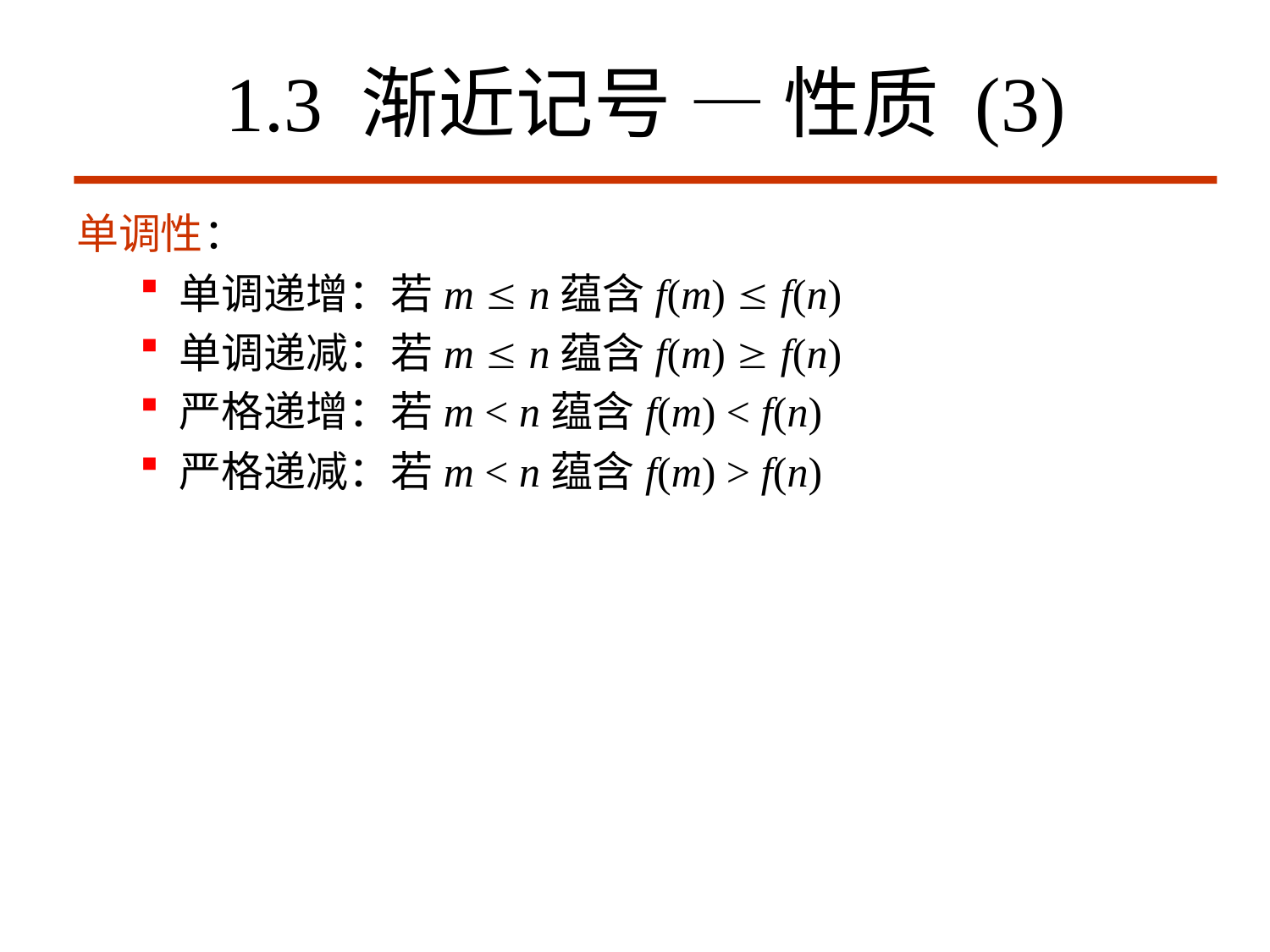

# 1.3 渐近记号 — 性质 (3)
单调性：
单调递增：若m ≤ n蕴含f(m) ≤ f(n)
单调递减：若m ≤ n蕴含f(m) ≥ f(n)
严格递增：若m < n蕴含f(m) < f(n)
严格递减：若m < n蕴含f(m) > f(n)